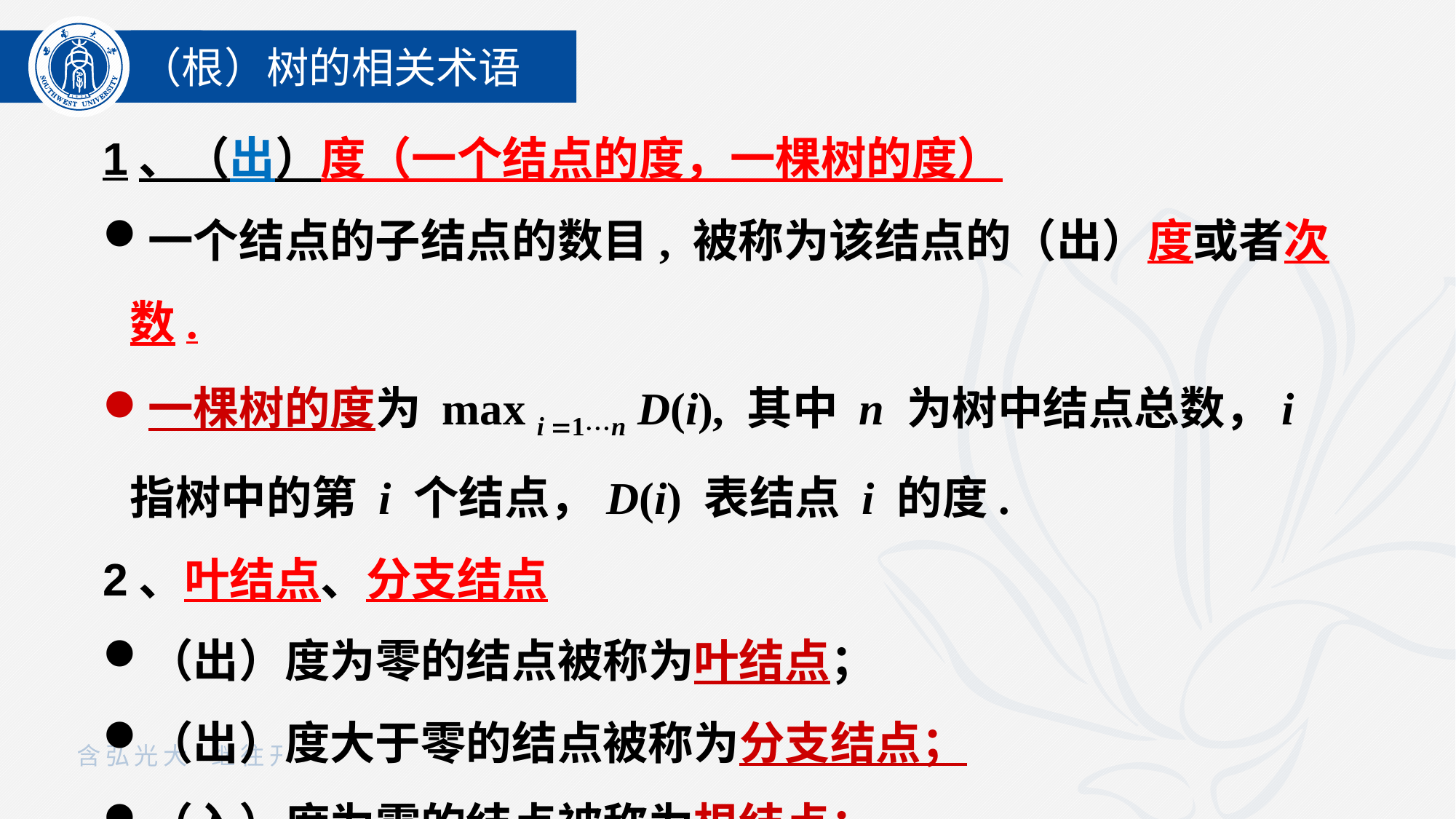

（根）树的相关术语
1、（出）度（一个结点的度，一棵树的度）
一个结点的子结点的数目, 被称为该结点的（出）度或者次数.
一棵树的度为 max i =1…n D(i), 其中 n 为树中结点总数，i 指树中的第 i 个结点，D(i) 表结点 i 的度.
2、叶结点、分支结点
（出）度为零的结点被称为叶结点；
（出）度大于零的结点被称为分支结点；
（入）度为零的结点被称为根结点；